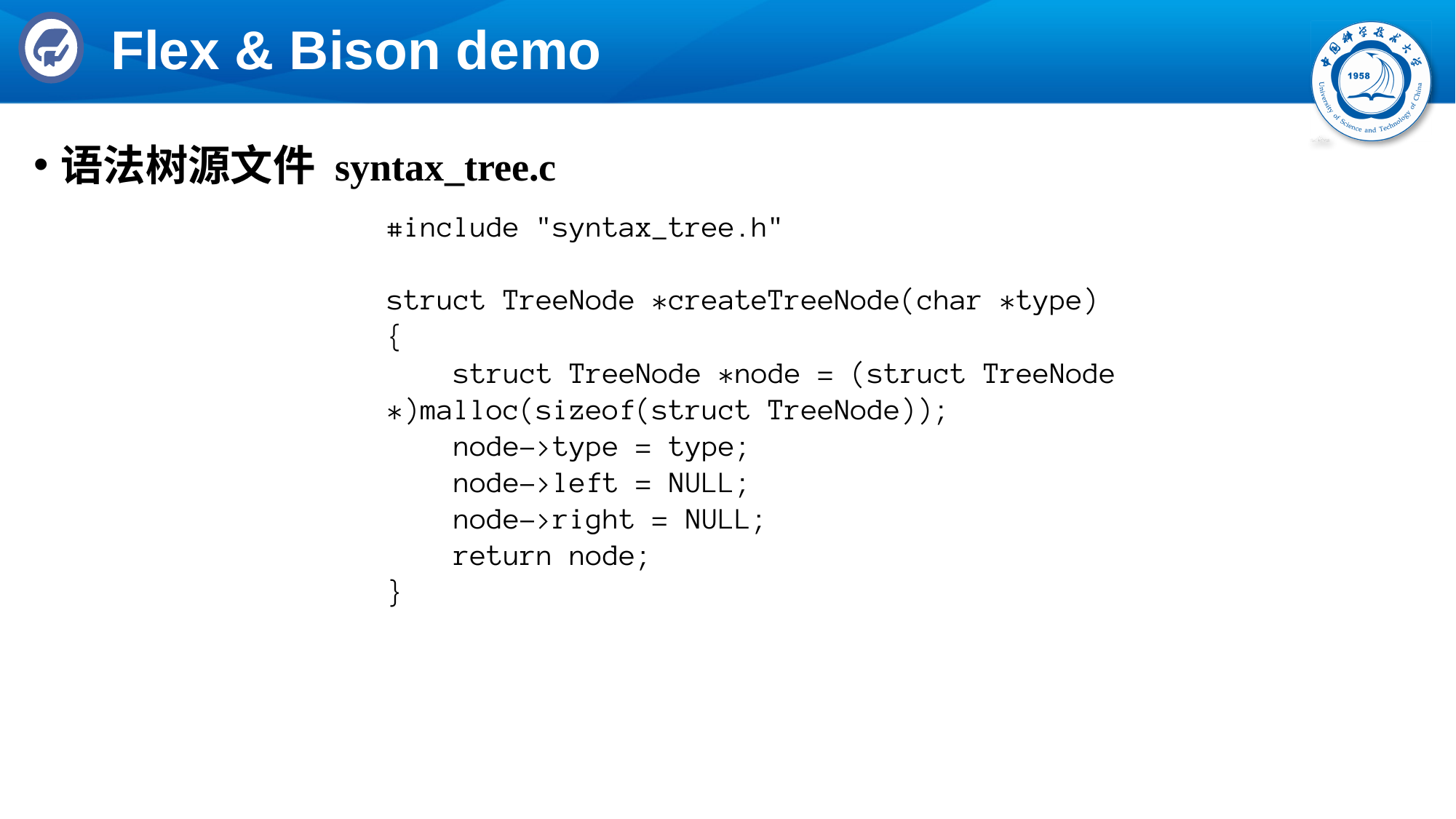

# Flex & Bison demo
语法树源文件 syntax_tree.c
#include "syntax_tree.h"

struct TreeNode *createTreeNode(char *type)
{
    struct TreeNode *node = (struct TreeNode *)malloc(sizeof(struct TreeNode));
    node->type = type;
    node->left = NULL;
    node->right = NULL;
    return node;
}